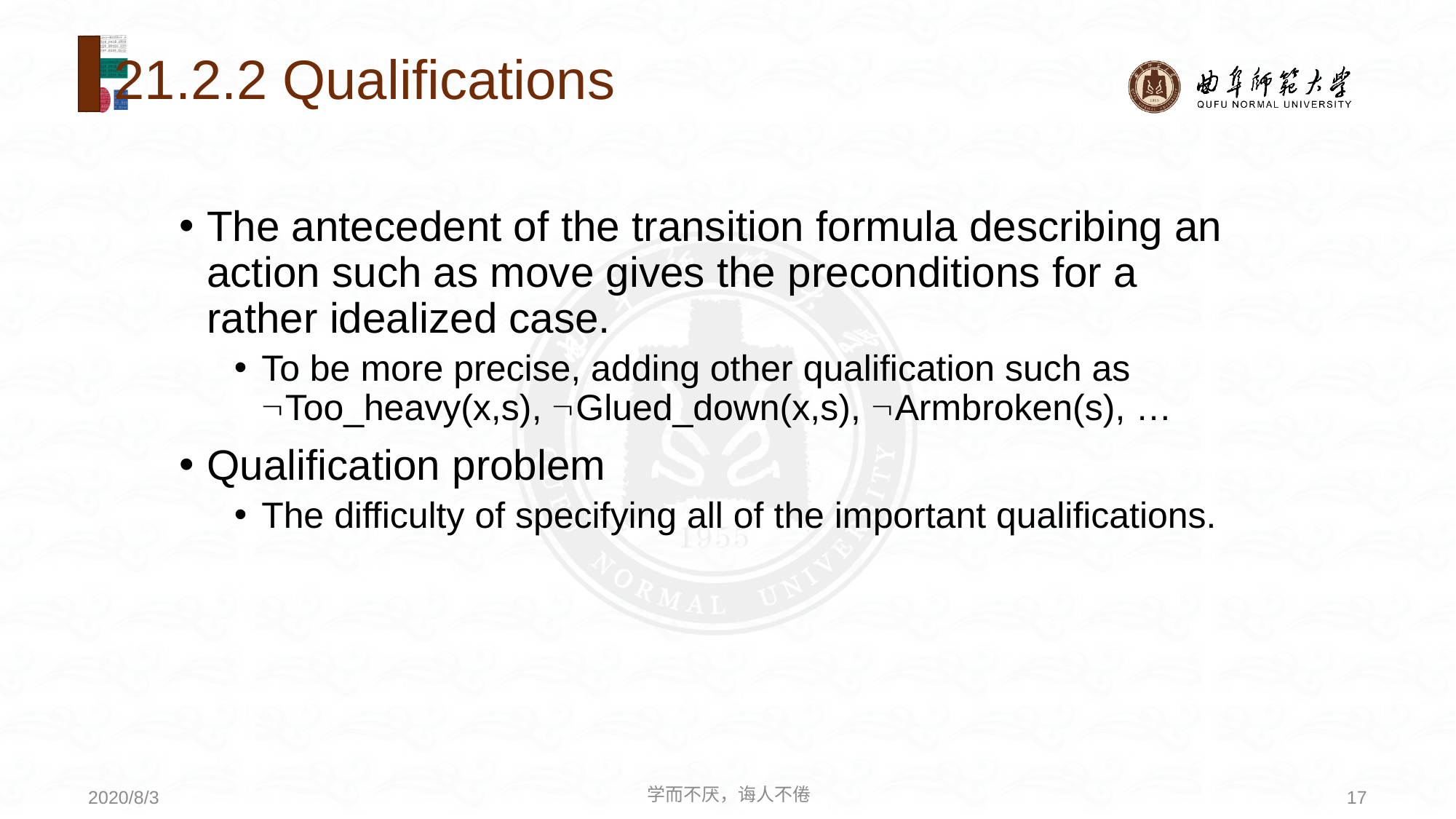

# 21.2.2 Qualifications
The antecedent of the transition formula describing an action such as move gives the preconditions for a rather idealized case.
To be more precise, adding other qualification such as  ¬Too_heavy(x,s), ¬Glued_down(x,s), ¬Armbroken(s), …
Qualification problem
The difficulty of specifying all of the important qualifications.
学而不厌，诲人不倦
17
2020/8/3